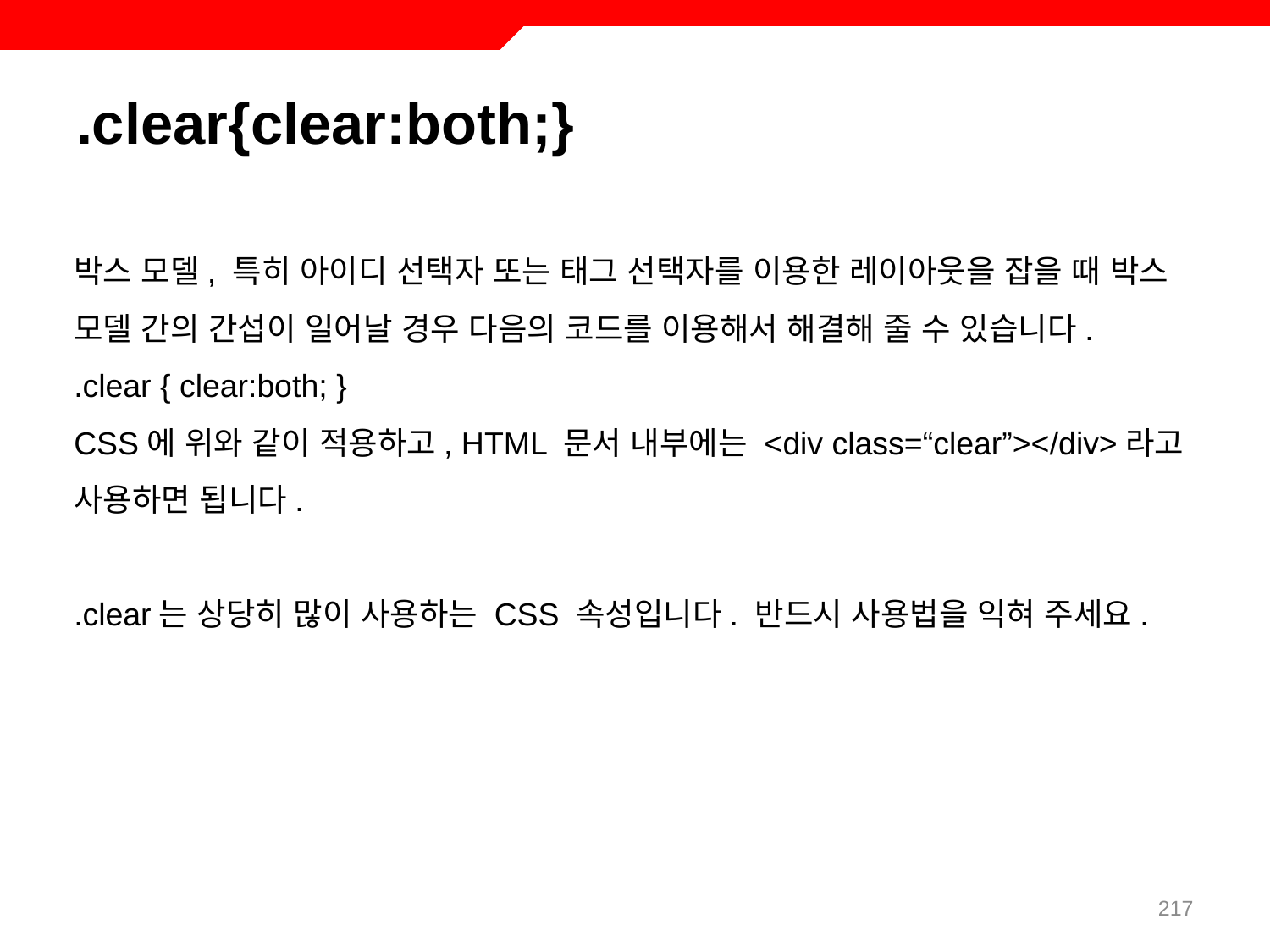

# .clear{clear:both;}
박스 모델, 특히 아이디 선택자 또는 태그 선택자를 이용한 레이아웃을 잡을 때 박스 모델 간의 간섭이 일어날 경우 다음의 코드를 이용해서 해결해 줄 수 있습니다.
.clear { clear:both; }
CSS에 위와 같이 적용하고, HTML 문서 내부에는 <div class=“clear”></div>라고 사용하면 됩니다.

.clear는 상당히 많이 사용하는 CSS 속성입니다. 반드시 사용법을 익혀 주세요.
217